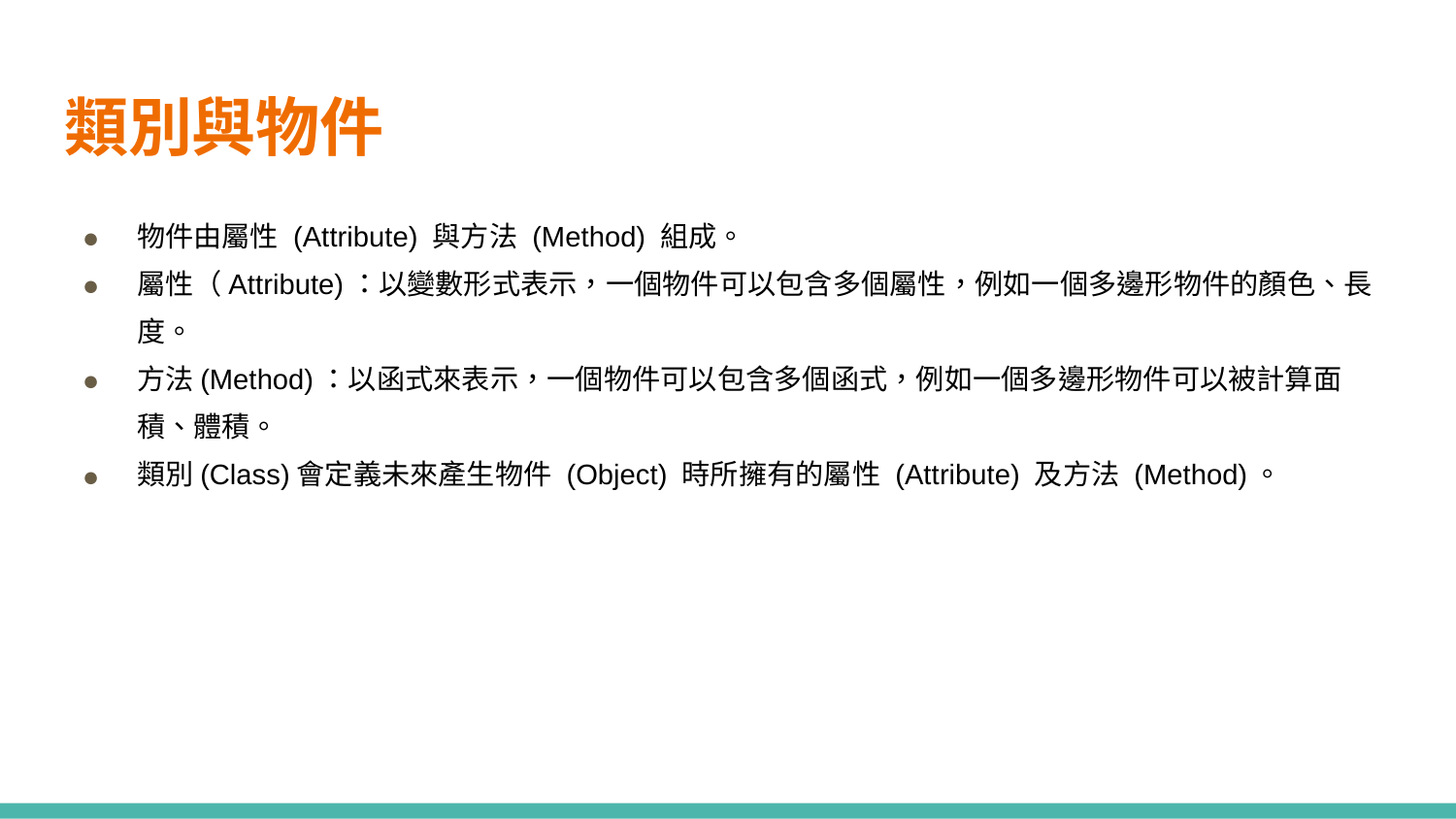

# 類別與物件
物件由屬性 (Attribute) 與方法 (Method) 組成。
屬性（Attribute)：以變數形式表示，一個物件可以包含多個屬性，例如一個多邊形物件的顏色、長度。
方法(Method)：以函式來表示，一個物件可以包含多個函式，例如一個多邊形物件可以被計算面積、體積。
類別(Class)會定義未來產生物件 (Object) 時所擁有的屬性 (Attribute) 及方法 (Method)。